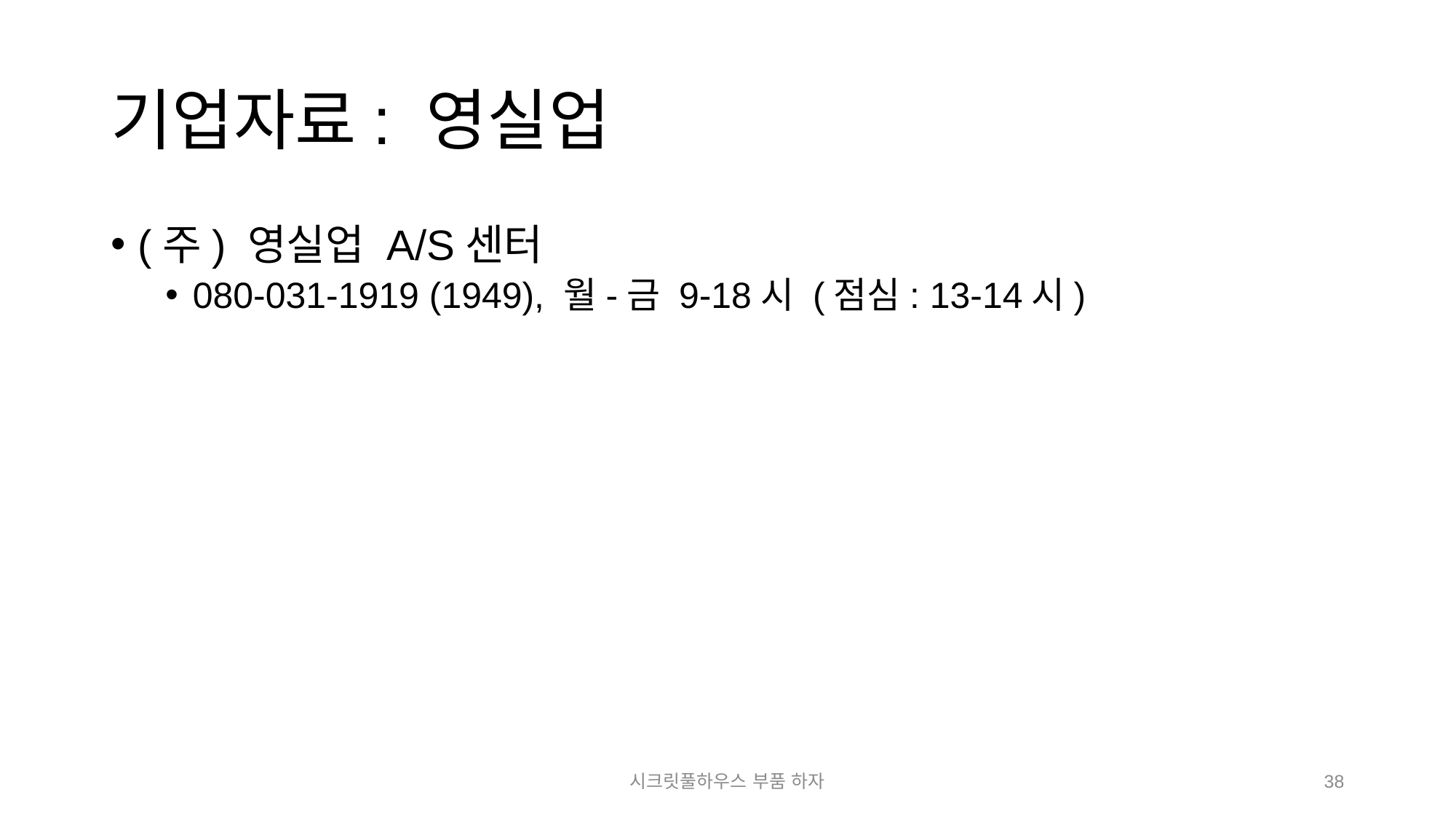

# 기업자료: 영실업
(주) 영실업 A/S센터
080-031-1919 (1949), 월-금 9-18시 (점심: 13-14시)

시크릿풀하우스 부품 하자
38